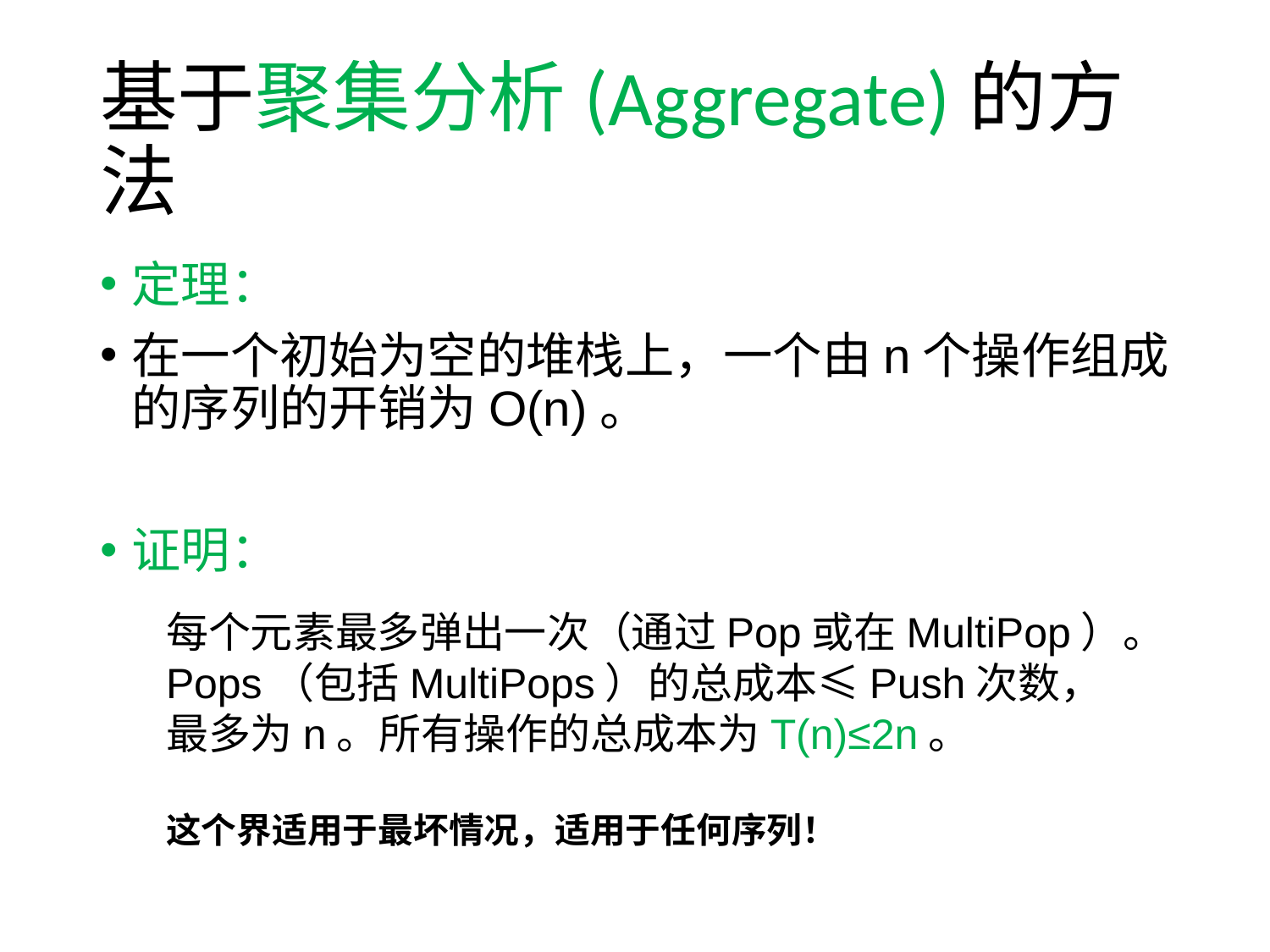

# 基于聚集分析(Aggregate)的方法
定理：
在一个初始为空的堆栈上，一个由n个操作组成的序列的开销为O(n)。

证明：
每个元素最多弹出一次（通过Pop或在MultiPop）。Pops（包括MultiPops）的总成本≤Push次数，最多为n。所有操作的总成本为T(n)≤2n。
这个界适用于最坏情况，适用于任何序列！